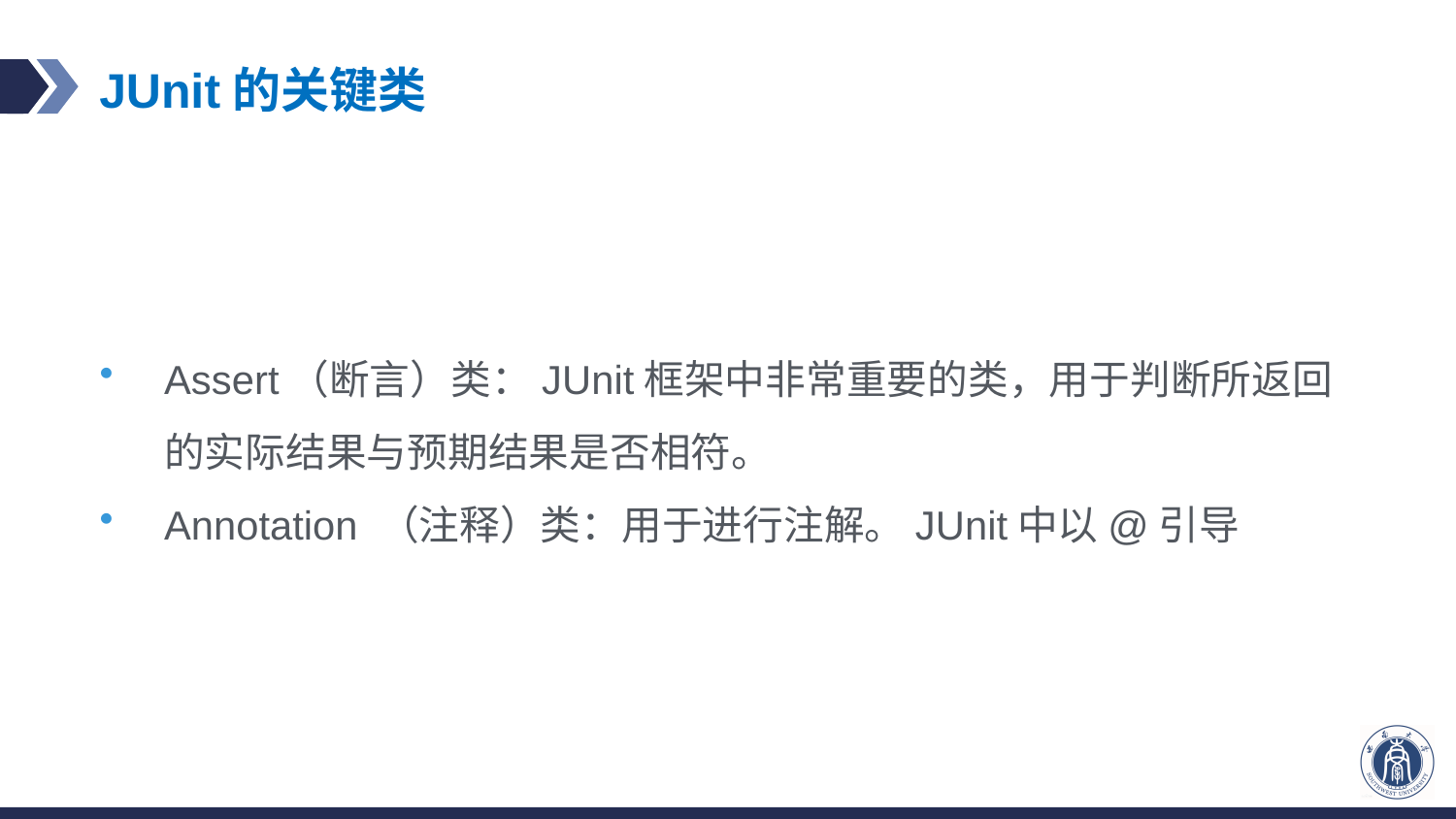

# JUnit的关键类
Assert（断言）类：JUnit框架中非常重要的类，用于判断所返回的实际结果与预期结果是否相符。
Annotation （注释）类：用于进行注解。JUnit中以@引导